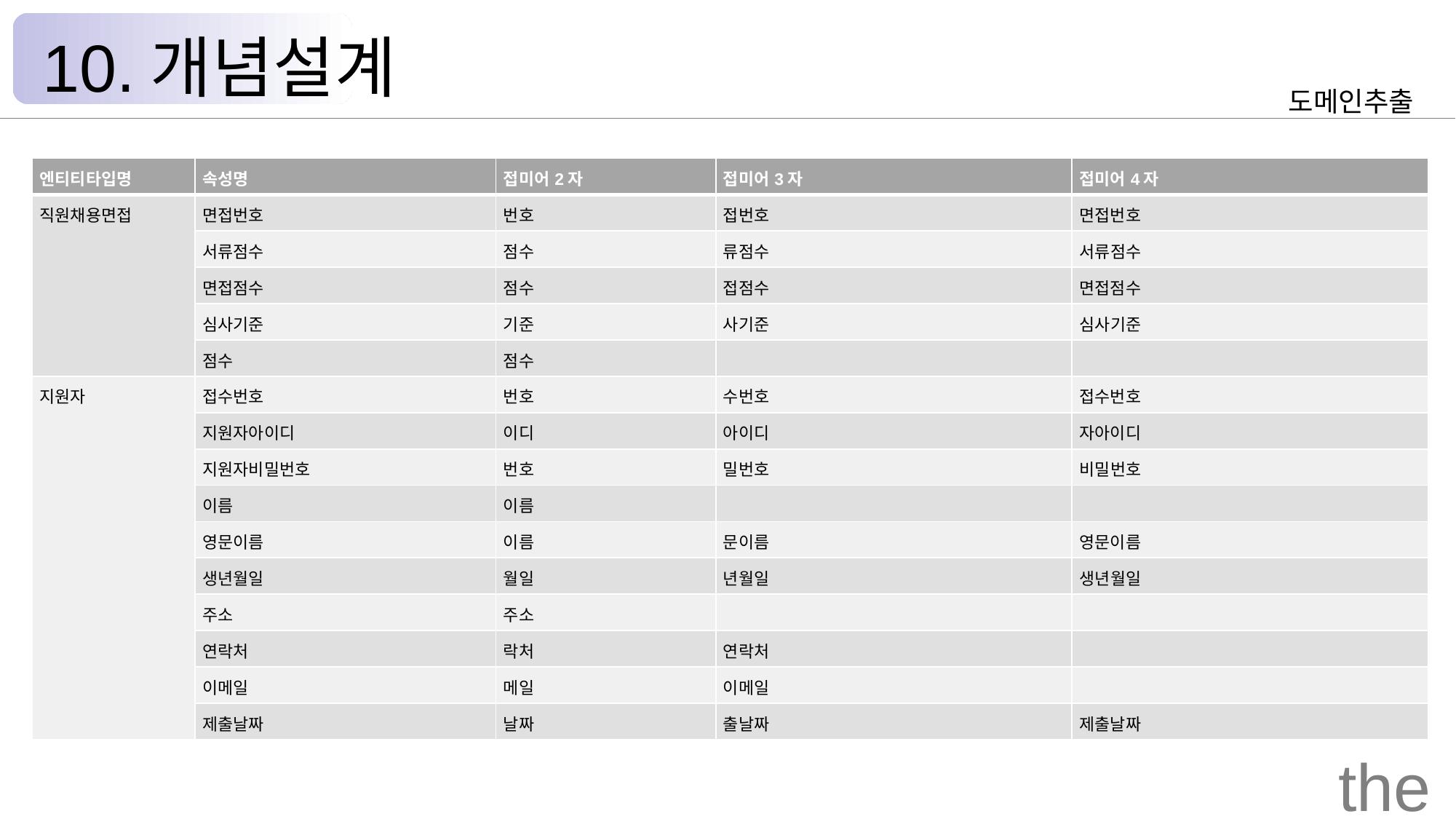

10.개념설계

도메인추출
| 엔티티타입명 | 속성명 | 접미어2자 | 접미어3자 | 접미어4자 |
| --- | --- | --- | --- | --- |
| 직원채용면접 | 면접번호 | 번호 | 접번호 | 면접번호 |
|  | 서류점수 | 점수 | 류점수 | 서류점수 |
|  | 면접점수 | 점수 | 접점수 | 면접점수 |
|  | 심사기준 | 기준 | 사기준 | 심사기준 |
|  | 점수 | 점수 |  |  |
| 지원자 | 접수번호 | 번호 | 수번호 | 접수번호 |
|  | 지원자아이디 | 이디 | 아이디 | 자아이디 |
|  | 지원자비밀번호 | 번호 | 밀번호 | 비밀번호 |
|  | 이름 | 이름 |  |  |
|  | 영문이름 | 이름 | 문이름 | 영문이름 |
|  | 생년월일 | 월일 | 년월일 | 생년월일 |
|  | 주소 | 주소 |  |  |
|  | 연락처 | 락처 | 연락처 |  |
|  | 이메일 | 메일 | 이메일 |  |
|  | 제출날짜 | 날짜 | 출날짜 | 제출날짜 |
the Palace